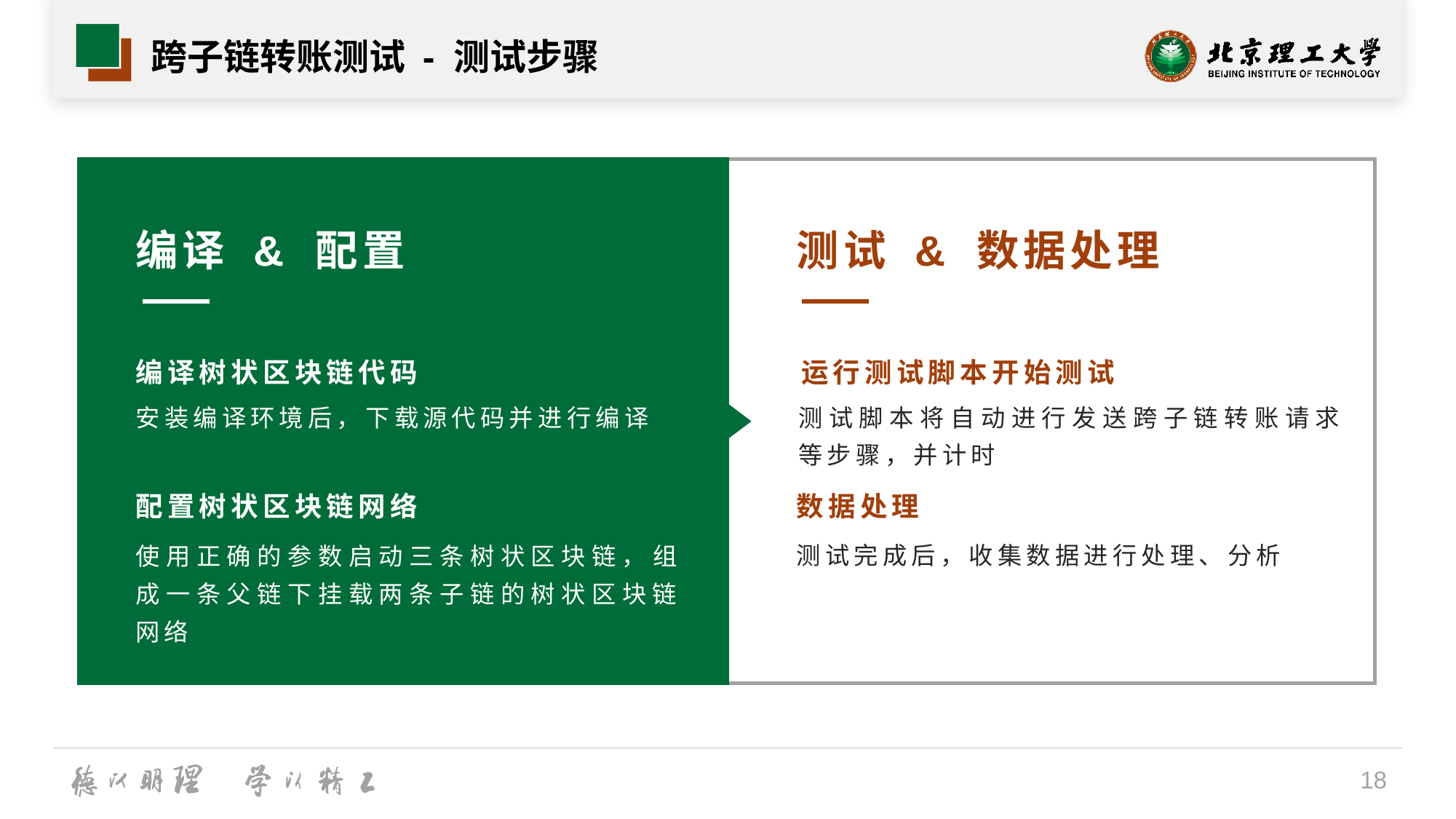

# 跨子链转账测试 - 测试步骤

测试 & 数据处理
编译 & 配置
编译树状区块链代码
运行测试脚本开始测试
安装编译环境后，下载源代码并进行编译
测试脚本将自动进行发送跨子链转账请求等步骤，并计时

配置树状区块链网络
数据处理
测试完成后，收集数据进行处理、分析
使用正确的参数启动三条树状区块链，组成一条父链下挂载两条子链的树状区块链网络